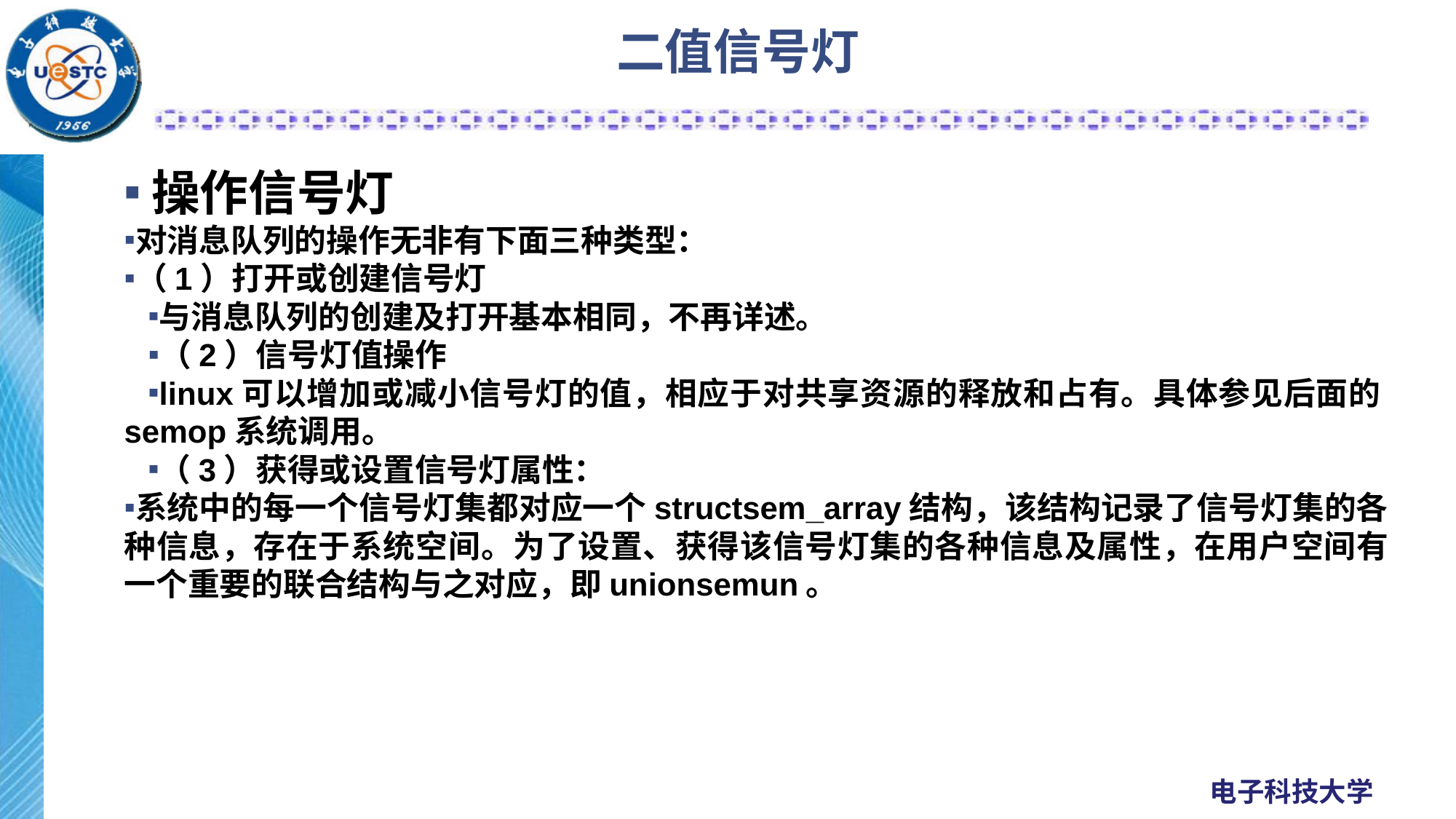

# 二值信号灯
操作信号灯
对消息队列的操作无非有下面三种类型：
（1）打开或创建信号灯
与消息队列的创建及打开基本相同，不再详述。
（2）信号灯值操作
linux可以增加或减小信号灯的值，相应于对共享资源的释放和占有。具体参见后面的semop系统调用。
（3）获得或设置信号灯属性：
系统中的每一个信号灯集都对应一个structsem_array结构，该结构记录了信号灯集的各种信息，存在于系统空间。为了设置、获得该信号灯集的各种信息及属性，在用户空间有一个重要的联合结构与之对应，即unionsemun。